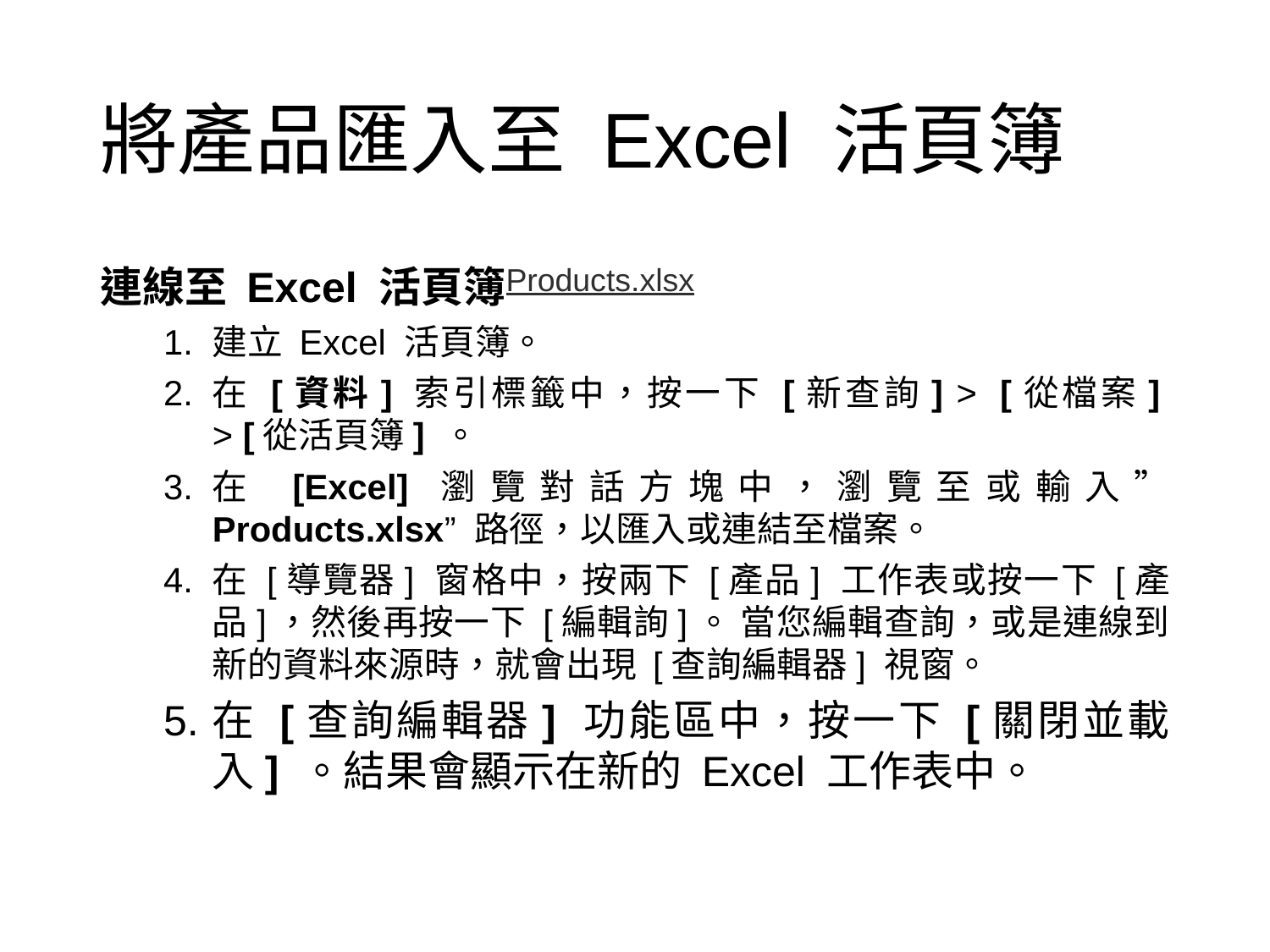

# 將產品匯入至 Excel 活頁簿
連線至 Excel 活頁簿
建立 Excel 活頁簿。
在 [資料] 索引標籤中，按一下 [新查詢] >  [從檔案]  > [從活頁簿] 。
在 [Excel] 瀏覽對話方塊中，瀏覽至或輸入” Products.xlsx” 路徑，以匯入或連結至檔案。
在 [導覽器] 窗格中，按兩下 [產品] 工作表或按一下 [產品]，然後再按一下 [編輯詢]。 當您編輯查詢，或是連線到新的資料來源時，就會出現 [查詢編輯器] 視窗。
在 [查詢編輯器] 功能區中，按一下 [關閉並載入] 。結果會顯示在新的 Excel 工作表中。

Products.xlsx